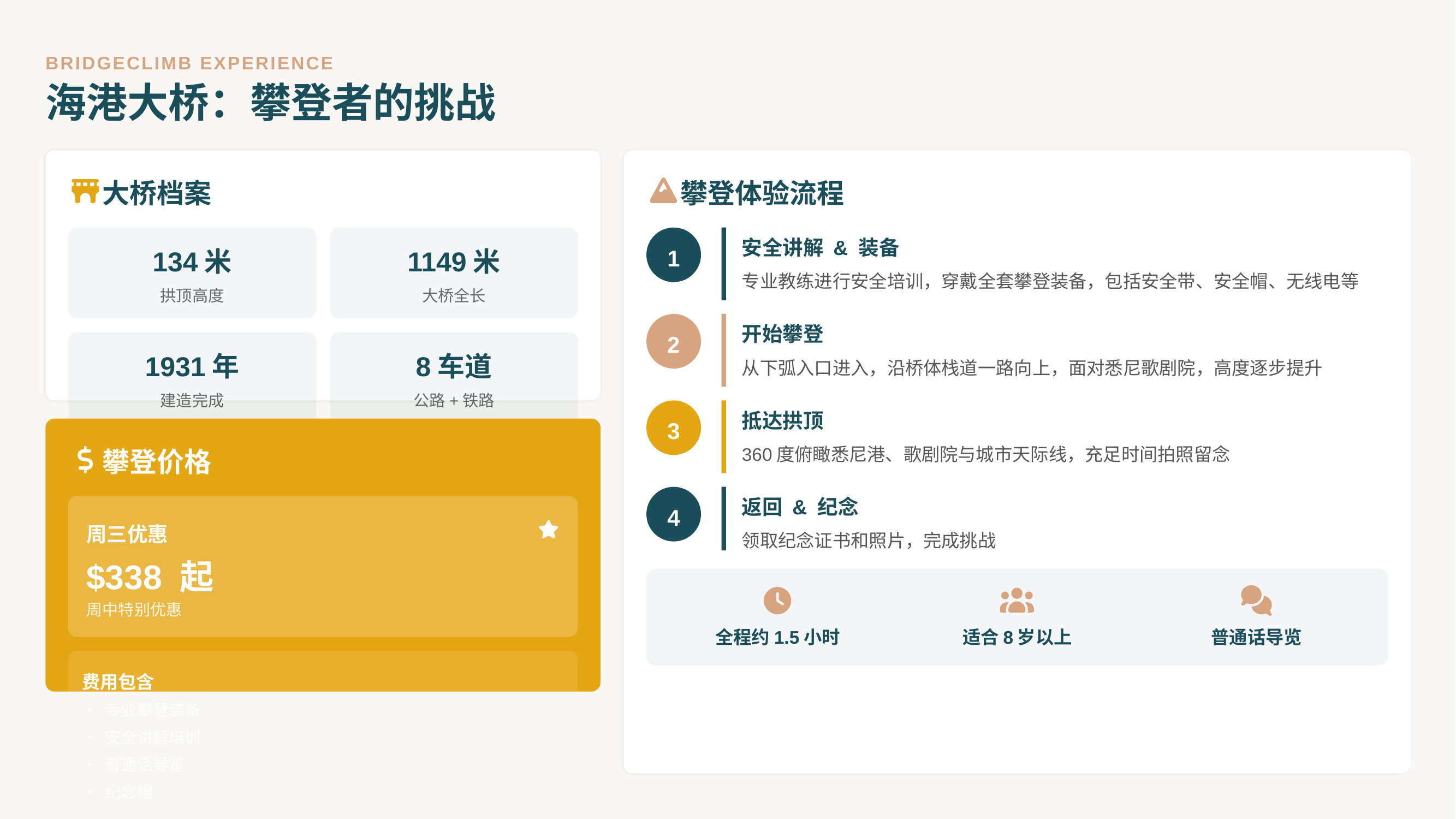

BRIDGECLIMB EXPERIENCE
海港大桥：攀登者的挑战

大桥档案
攀登体验流程

1

安全讲解 & 装备
134米
1149米
专业教练进行安全培训，穿戴全套攀登装备，包括安全带、安全帽、无线电等
拱顶高度
大桥全长
2

开始攀登

1931年
8车道
从下弧入口进入，沿桥体栈道一路向上，面对悉尼歌剧院，高度逐步提升
建造完成
公路+铁路
3

抵达拱顶

360度俯瞰悉尼港、歌剧院与城市天际线，充足时间拍照留念
攀登价格

4

返回 & 纪念

周三优惠

领取纪念证书和照片，完成挑战
$338 起

周中特别优惠
全程约1.5小时
适合8岁以上
普通话导览

费用包含
• 专业攀登装备
• 安全讲解培训
• 普通话导览
• 纪念帽